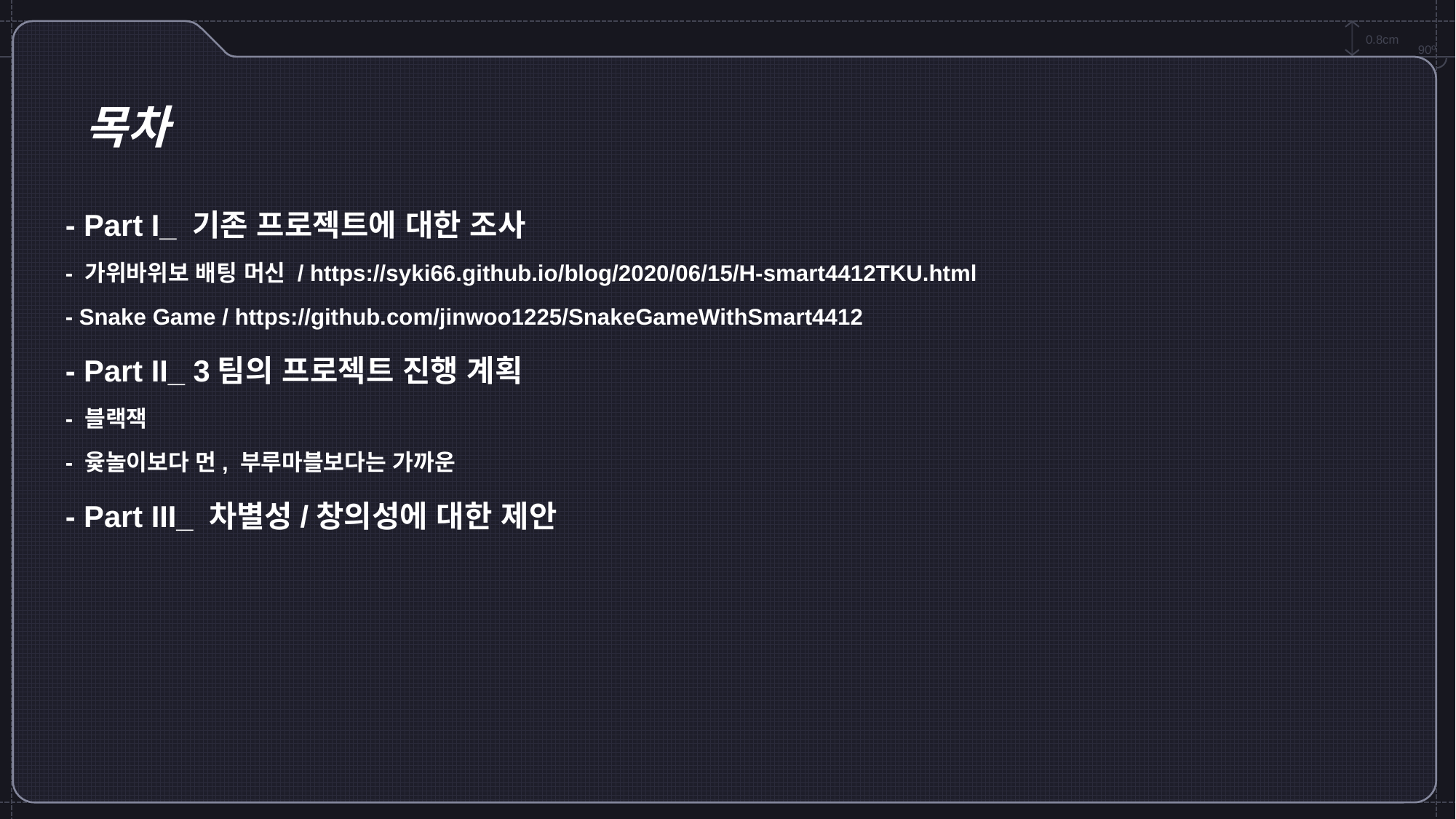

0.8cm
90º

목차
- Part I_ 기존 프로젝트에 대한 조사
- 가위바위보 배팅 머신 / https://syki66.github.io/blog/2020/06/15/H-smart4412TKU.html
- Snake Game / https://github.com/jinwoo1225/SnakeGameWithSmart4412
- Part II_ 3팀의 프로젝트 진행 계획
- 블랙잭
- 윷놀이보다 먼, 부루마블보다는 가까운
- Part III_ 차별성/창의성에 대한 제안